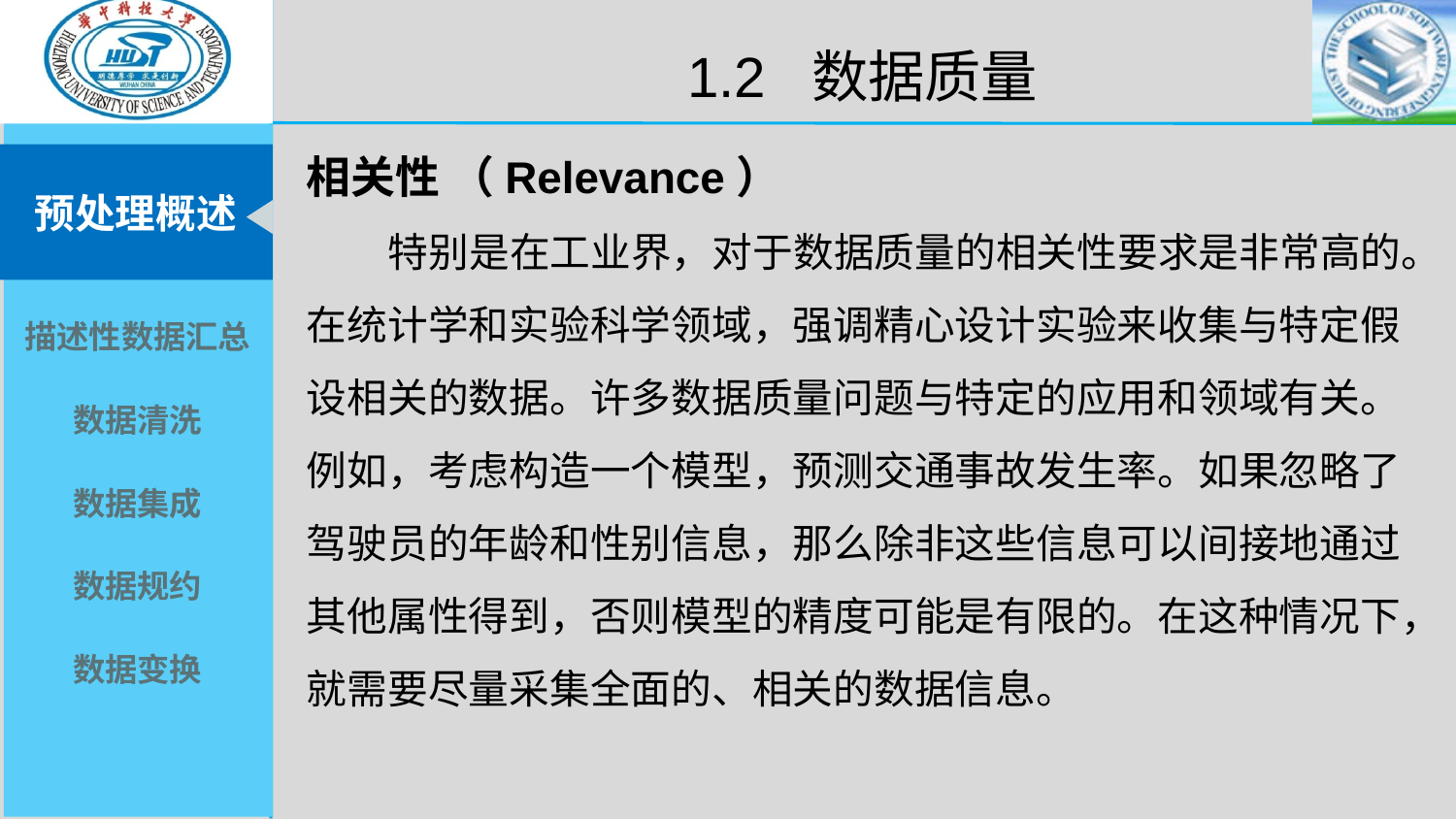

1.2  数据质量
相关性 （Relevance）
        特别是在工业界，对于数据质量的相关性要求是非常高的。在统计学和实验科学领域，强调精心设计实验来收集与特定假设相关的数据。许多数据质量问题与特定的应用和领域有关。例如，考虑构造一个模型，预测交通事故发生率。如果忽略了驾驶员的年龄和性别信息，那么除非这些信息可以间接地通过其他属性得到，否则模型的精度可能是有限的。在这种情况下，就需要尽量采集全面的、相关的数据信息。